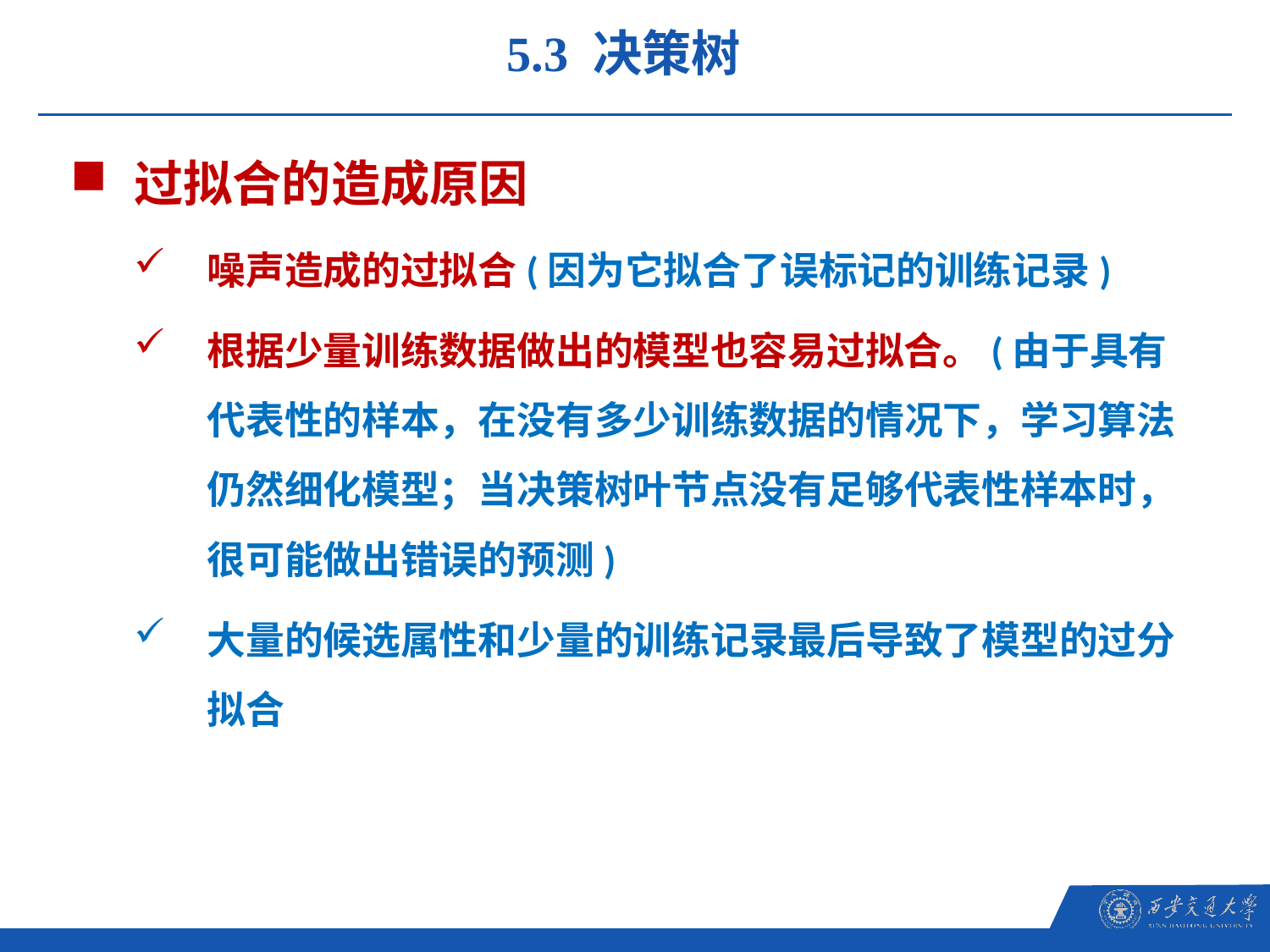

5.3 决策树
过拟合的造成原因
噪声造成的过拟合(因为它拟合了误标记的训练记录)
根据少量训练数据做出的模型也容易过拟合。(由于具有代表性的样本，在没有多少训练数据的情况下，学习算法仍然细化模型；当决策树叶节点没有足够代表性样本时，很可能做出错误的预测)
大量的候选属性和少量的训练记录最后导致了模型的过分拟合